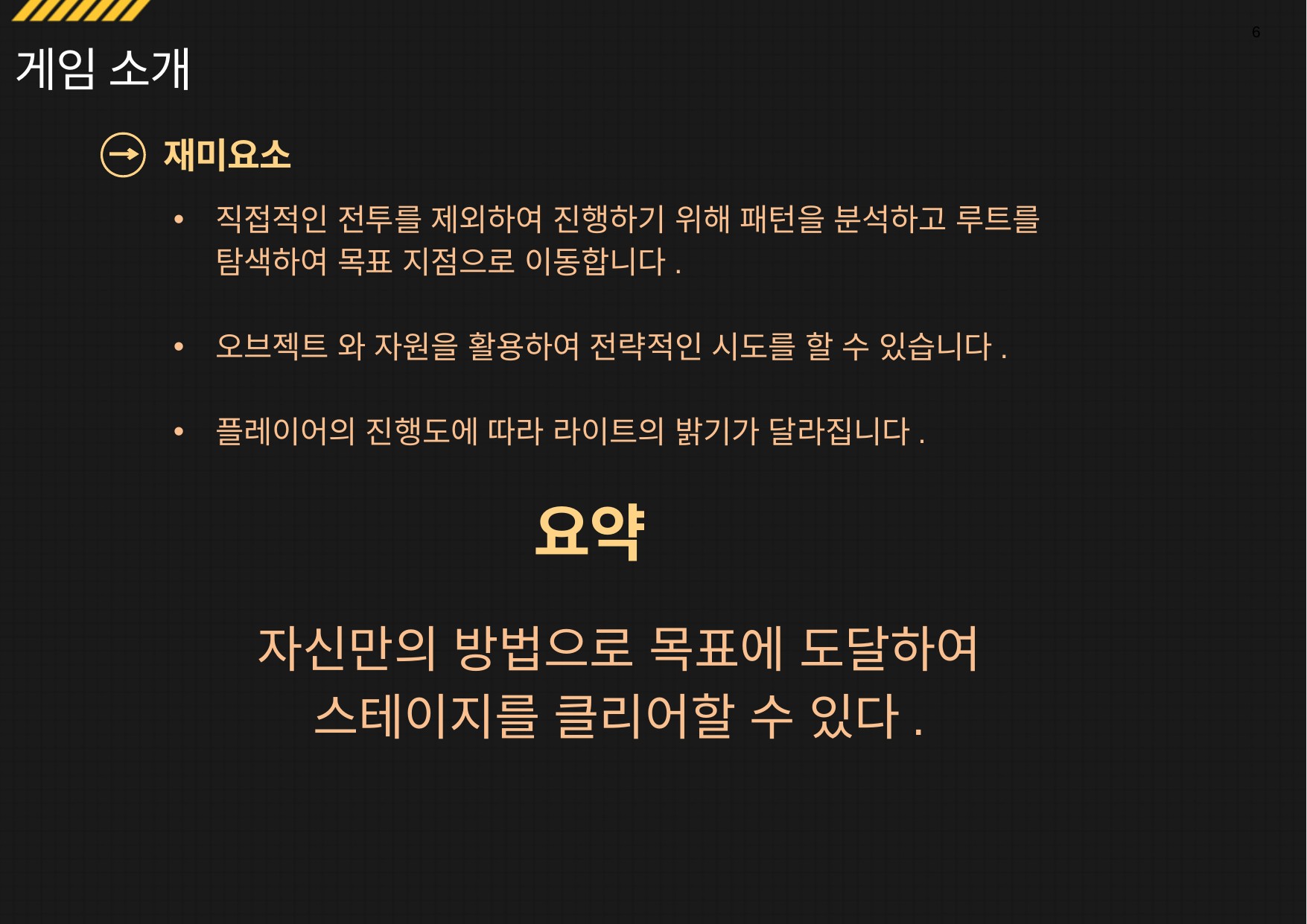

6
게임 소개
재미요소

직접적인 전투를 제외하여 진행하기 위해 패턴을 분석하고 루트를 탐색하여 목표 지점으로 이동합니다.

오브젝트 와 자원을 활용하여 전략적인 시도를 할 수 있습니다.

플레이어의 진행도에 따라 라이트의 밝기가 달라집니다.
요약
자신만의 방법으로 목표에 도달하여 스테이지를 클리어할 수 있다.